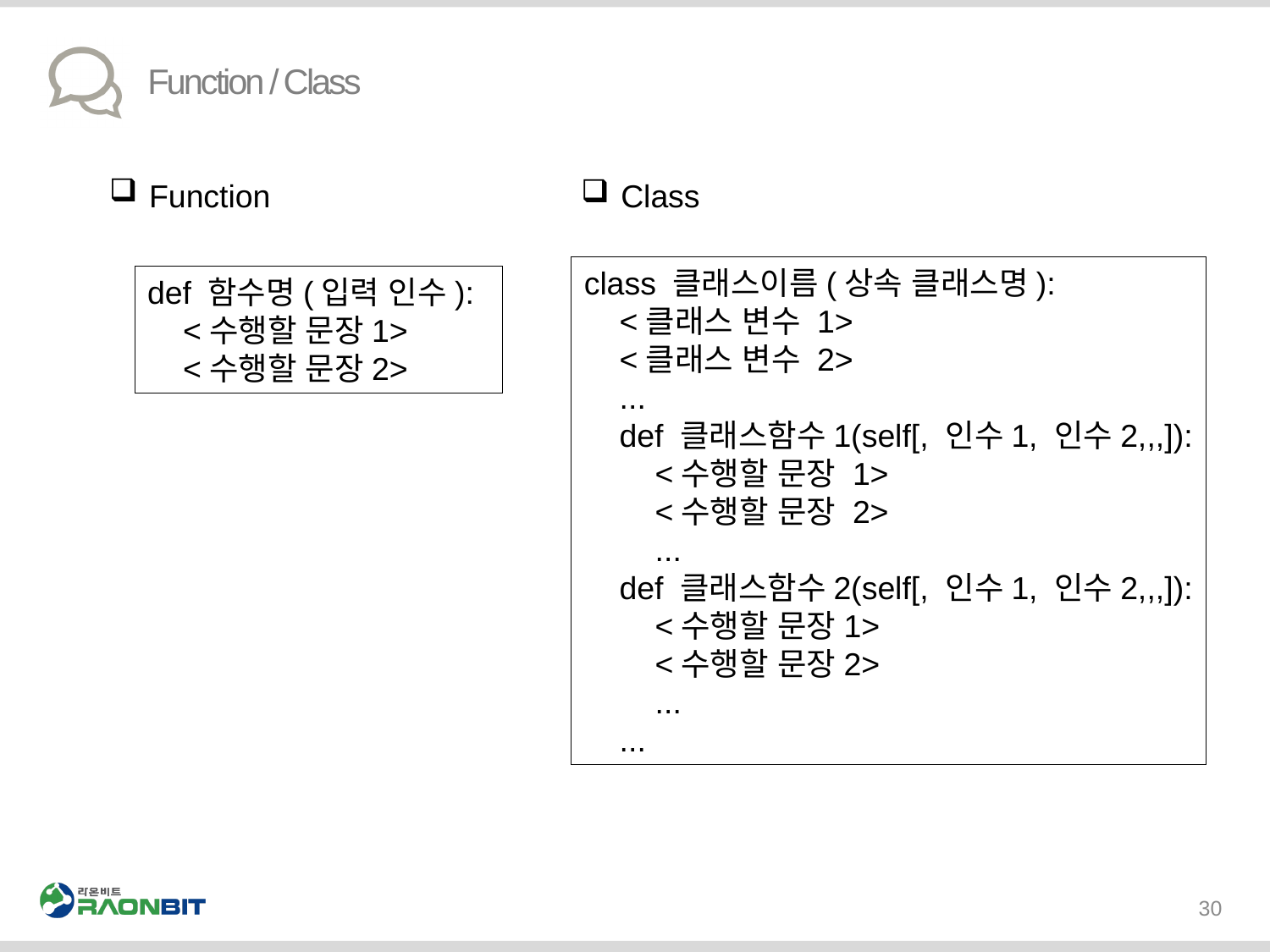

# Function / Class
Function
Class
class 클래스이름(상속 클래스명):
    <클래스 변수 1>
    <클래스 변수 2>
    ...
    def 클래스함수1(self[, 인수1, 인수2,,,]):
        <수행할 문장 1>
        <수행할 문장 2>
        ...
    def 클래스함수2(self[, 인수1, 인수2,,,]):
        <수행할 문장1>
        <수행할 문장2>
        ...
    ...
def 함수명(입력 인수):
    <수행할 문장1>
    <수행할 문장2>
30